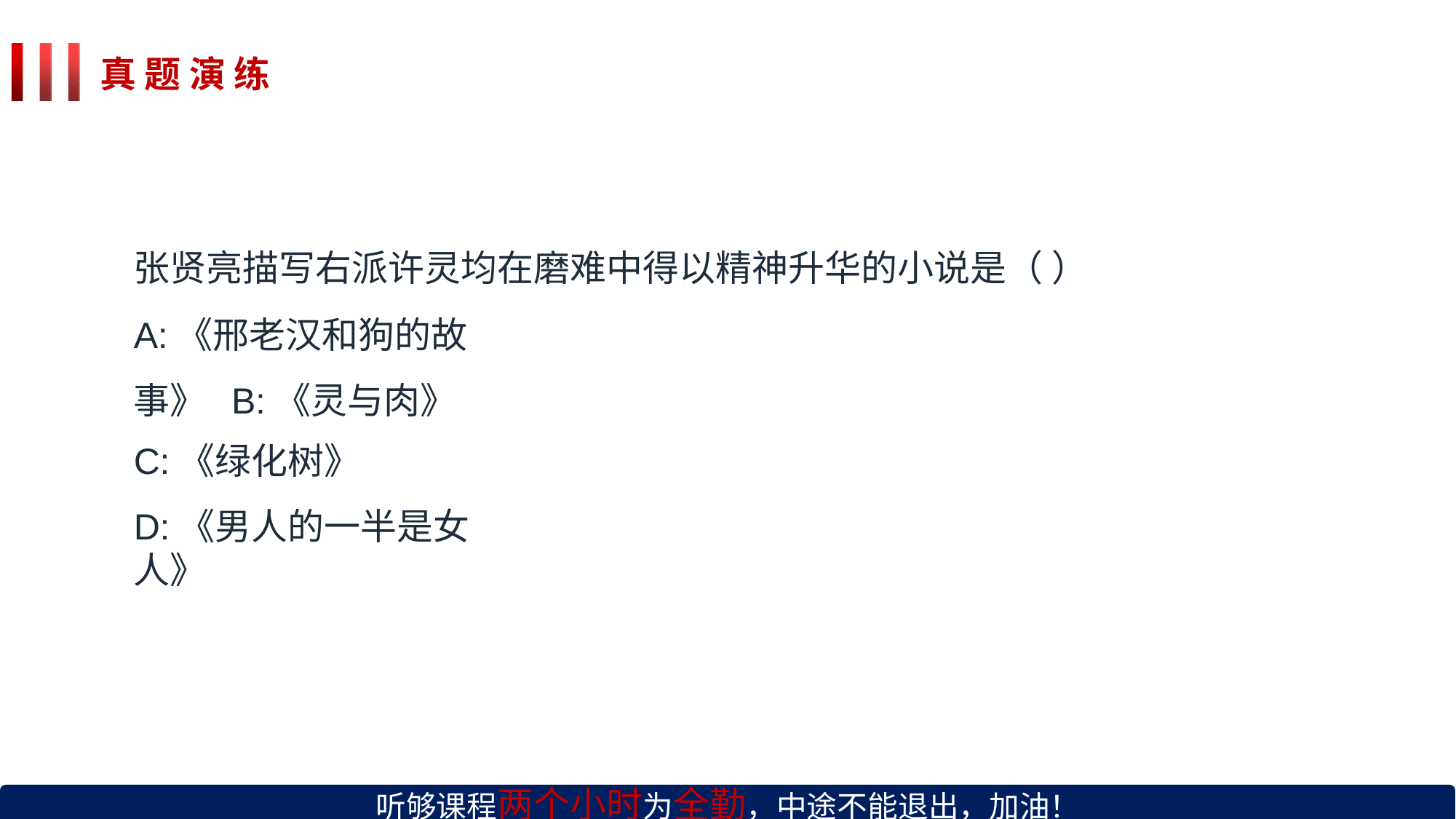

# 真 题 演 练
张贤亮描写右派许灵均在磨难中得以精神升华的小说是（ ）
A:《邢老汉和狗的故事》  B:《灵与肉》
C:《绿化树》
D:《男人的一半是女人》
77

听够课程两个小时为全勤，中途不能退出，加油！